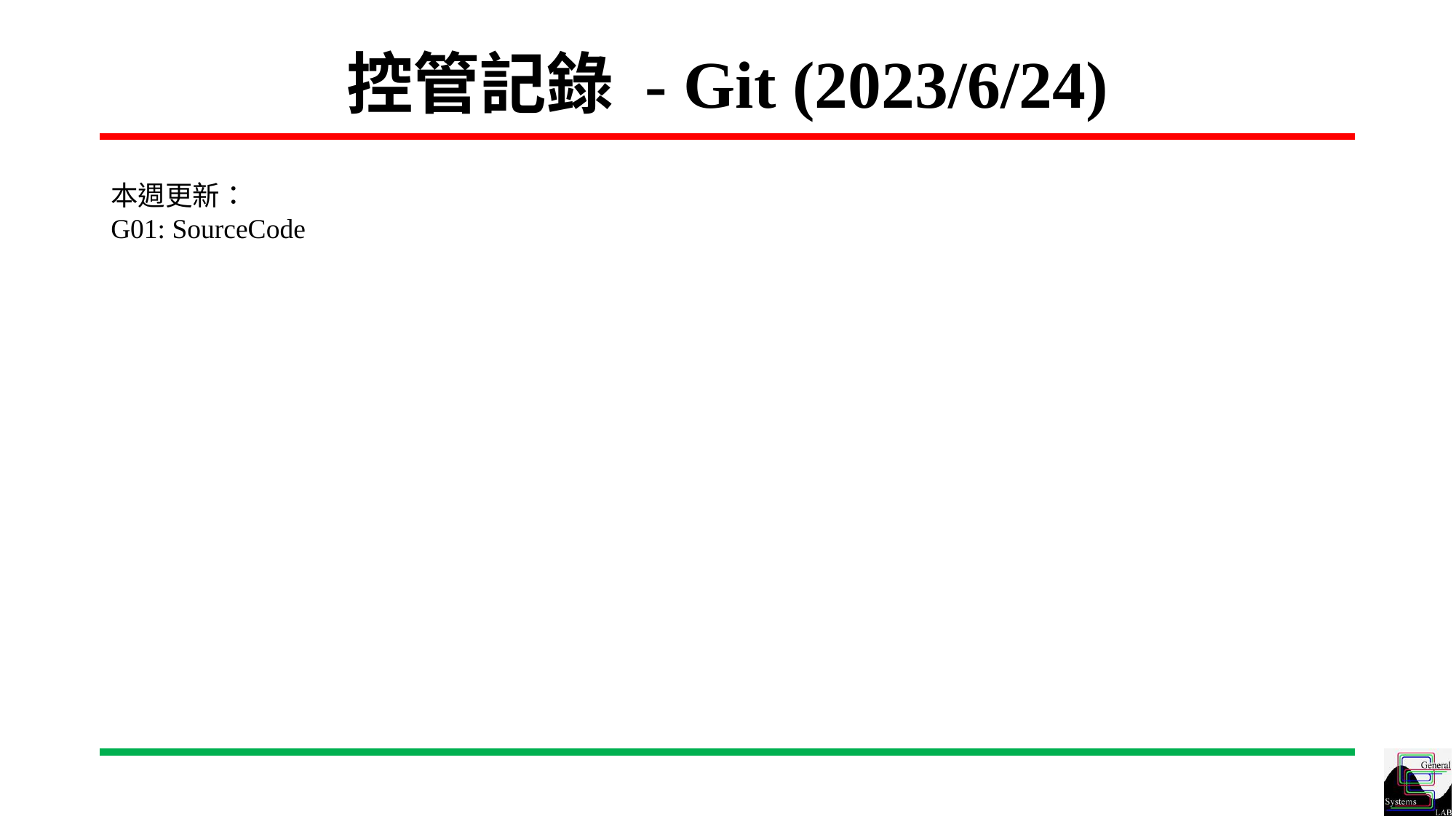

# 控管記錄 - Git (2023/6/24)
本週更新：
G01: SourceCode